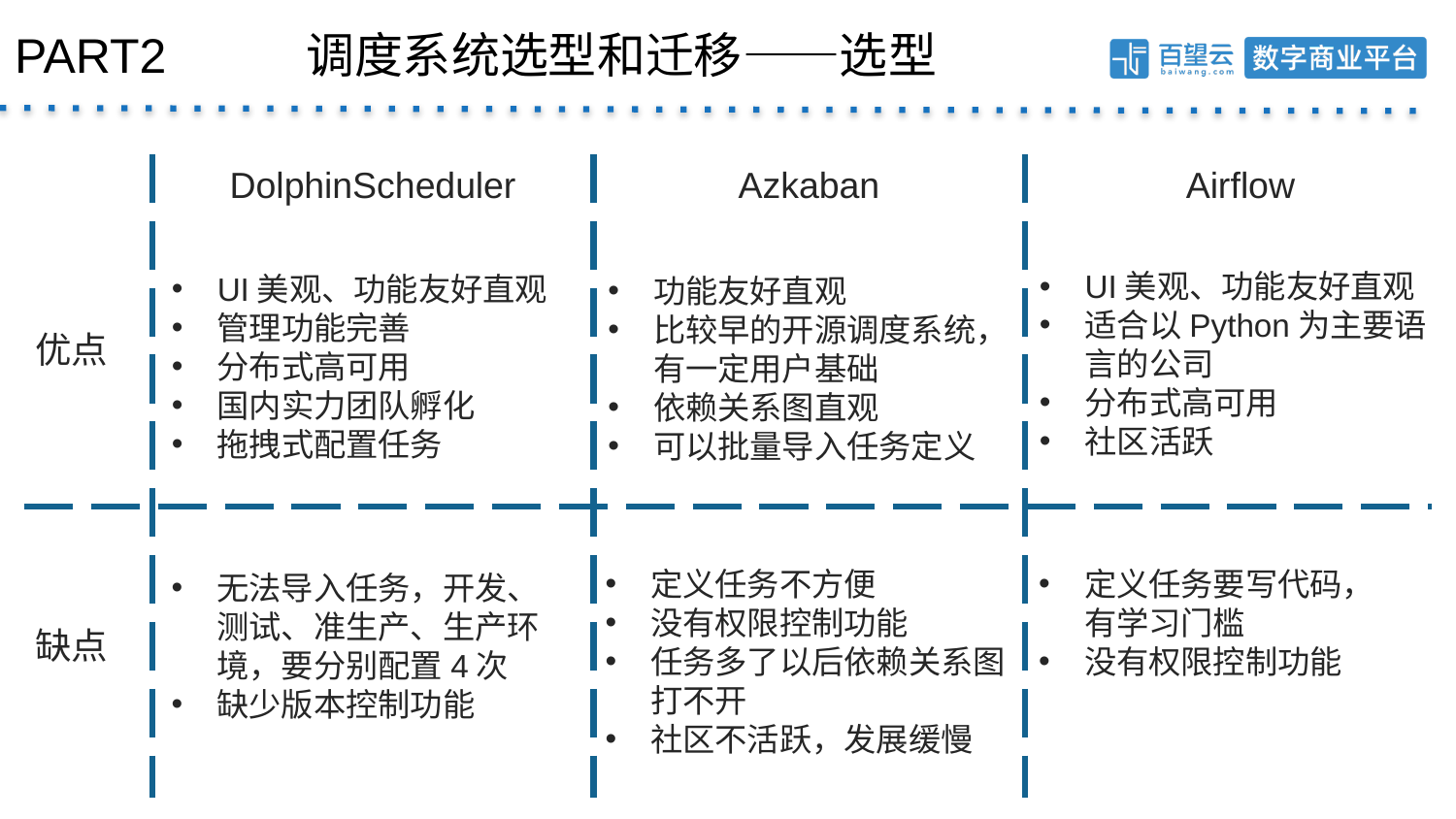

PART2	调度系统选型和迁移——选型
DolphinScheduler
Azkaban
Airflow
UI美观、功能友好直观
适合以Python为主要语言的公司
分布式高可用
社区活跃
UI美观、功能友好直观
管理功能完善
分布式高可用
国内实力团队孵化
拖拽式配置任务
功能友好直观
比较早的开源调度系统，有一定用户基础
依赖关系图直观
可以批量导入任务定义
优点
定义任务不方便
没有权限控制功能
任务多了以后依赖关系图打不开
社区不活跃，发展缓慢
定义任务要写代码，有学习门槛
没有权限控制功能
无法导入任务，开发、测试、准生产、生产环境，要分别配置4次
缺少版本控制功能
缺点